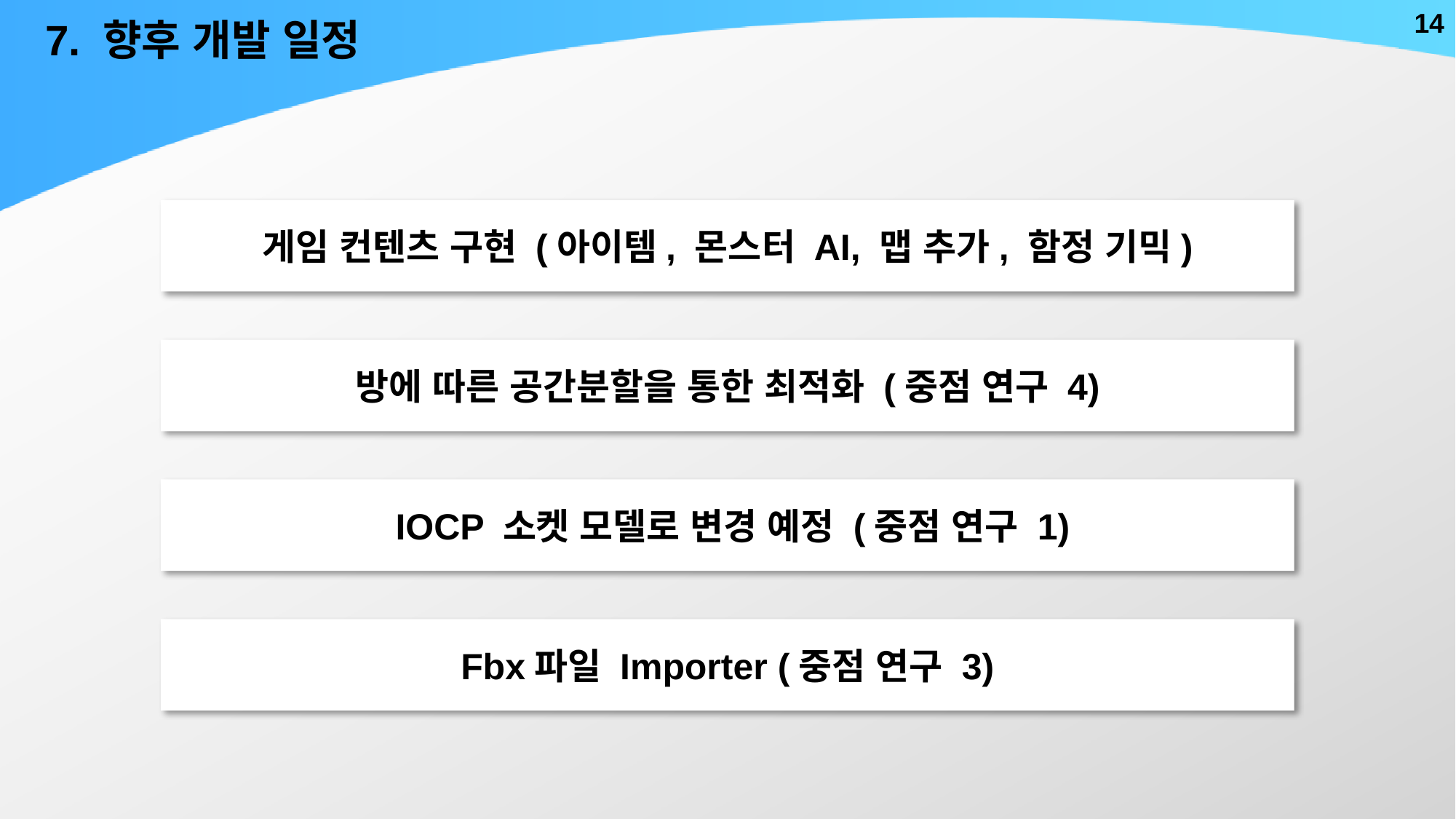

14
7. 향후 개발 일정
게임 컨텐츠 구현 (아이템, 몬스터 AI, 맵 추가, 함정 기믹)
방에 따른 공간분할을 통한 최적화 (중점 연구 4)
 IOCP 소켓 모델로 변경 예정 (중점 연구 1)
Fbx파일 Importer (중점 연구 3)